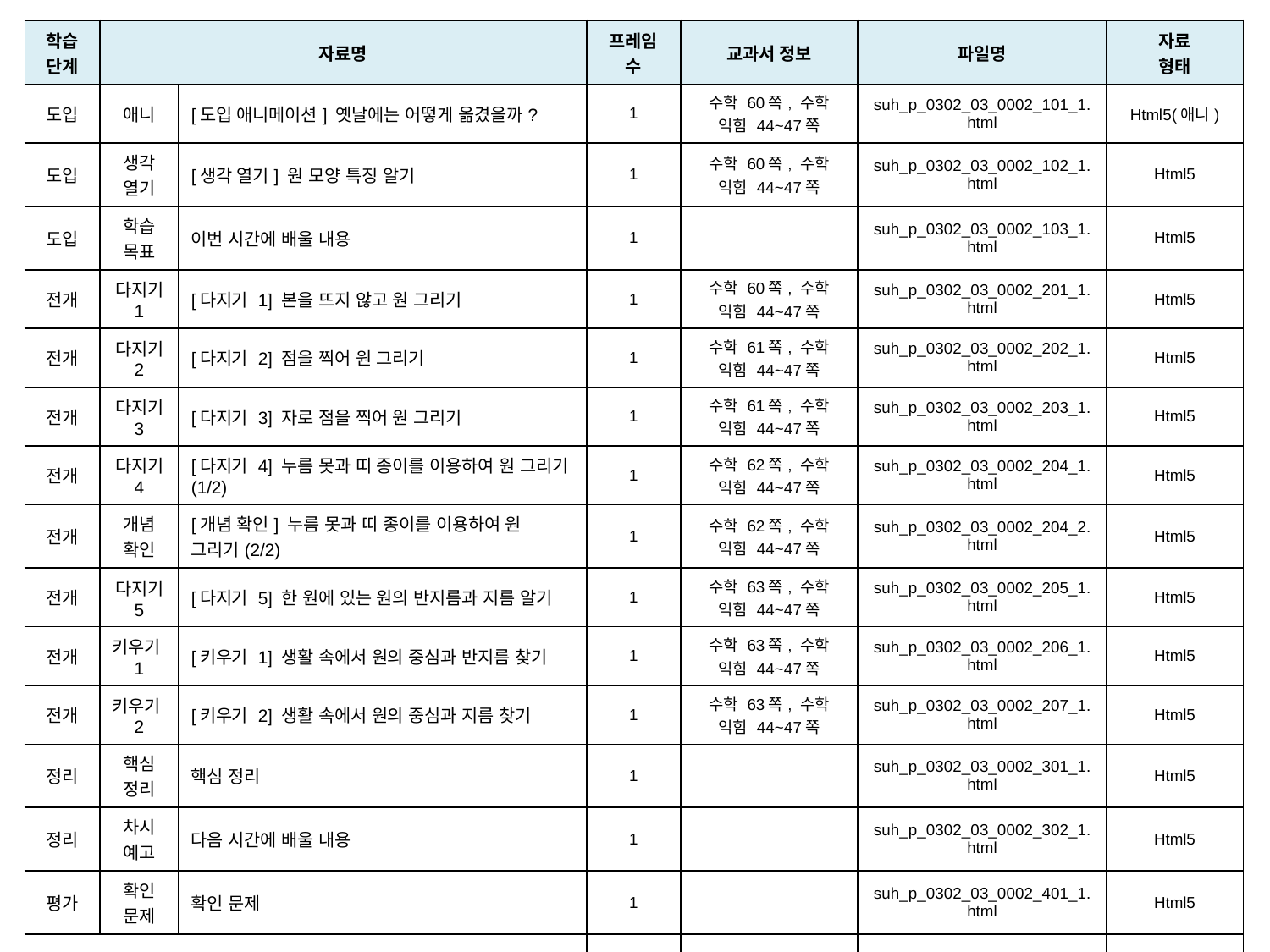

| 학습 단계 | 자료명 |  | 프레임 수 | 교과서 정보 | 파일명 | 자료 형태 |
| --- | --- | --- | --- | --- | --- | --- |
| 도입 | 애니 | [도입 애니메이션] 옛날에는 어떻게 옮겼을까? | 1 | 수학 60쪽, 수학 익힘 44~47쪽 | suh\_p\_0302\_03\_0002\_101\_1.html | Html5(애니) |
| 도입 | 생각 열기 | [생각 열기] 원 모양 특징 알기 | 1 | 수학 60쪽, 수학 익힘 44~47쪽 | suh\_p\_0302\_03\_0002\_102\_1.html | Html5 |
| 도입 | 학습 목표 | 이번 시간에 배울 내용 | 1 |  | suh\_p\_0302\_03\_0002\_103\_1.html | Html5 |
| 전개 | 다지기 1 | [다지기 1] 본을 뜨지 않고 원 그리기 | 1 | 수학 60쪽, 수학 익힘 44~47쪽 | suh\_p\_0302\_03\_0002\_201\_1.html | Html5 |
| 전개 | 다지기 2 | [다지기 2] 점을 찍어 원 그리기 | 1 | 수학 61쪽, 수학 익힘 44~47쪽 | suh\_p\_0302\_03\_0002\_202\_1.html | Html5 |
| 전개 | 다지기 3 | [다지기 3] 자로 점을 찍어 원 그리기 | 1 | 수학 61쪽, 수학 익힘 44~47쪽 | suh\_p\_0302\_03\_0002\_203\_1.html | Html5 |
| 전개 | 다지기 4 | [다지기 4] 누름 못과 띠 종이를 이용하여 원 그리기(1/2) | 1 | 수학 62쪽, 수학 익힘 44~47쪽 | suh\_p\_0302\_03\_0002\_204\_1.html | Html5 |
| 전개 | 개념 확인 | [개념 확인] 누름 못과 띠 종이를 이용하여 원 그리기(2/2) | 1 | 수학 62쪽, 수학 익힘 44~47쪽 | suh\_p\_0302\_03\_0002\_204\_2.html | Html5 |
| 전개 | 다지기 5 | [다지기 5] 한 원에 있는 원의 반지름과 지름 알기 | 1 | 수학 63쪽, 수학 익힘 44~47쪽 | suh\_p\_0302\_03\_0002\_205\_1.html | Html5 |
| 전개 | 키우기1 | [키우기 1] 생활 속에서 원의 중심과 반지름 찾기 | 1 | 수학 63쪽, 수학 익힘 44~47쪽 | suh\_p\_0302\_03\_0002\_206\_1.html | Html5 |
| 전개 | 키우기2 | [키우기 2] 생활 속에서 원의 중심과 지름 찾기 | 1 | 수학 63쪽, 수학 익힘 44~47쪽 | suh\_p\_0302\_03\_0002\_207\_1.html | Html5 |
| 정리 | 핵심 정리 | 핵심 정리 | 1 |  | suh\_p\_0302\_03\_0002\_301\_1.html | Html5 |
| 정리 | 차시 예고 | 다음 시간에 배울 내용 | 1 |  | suh\_p\_0302\_03\_0002\_302\_1.html | Html5 |
| 평가 | 확인 문제 | 확인 문제 | 1 |  | suh\_p\_0302\_03\_0002\_401\_1.html | Html5 |
| 총 프레임 수 |  |  | 14 |  |  |  |